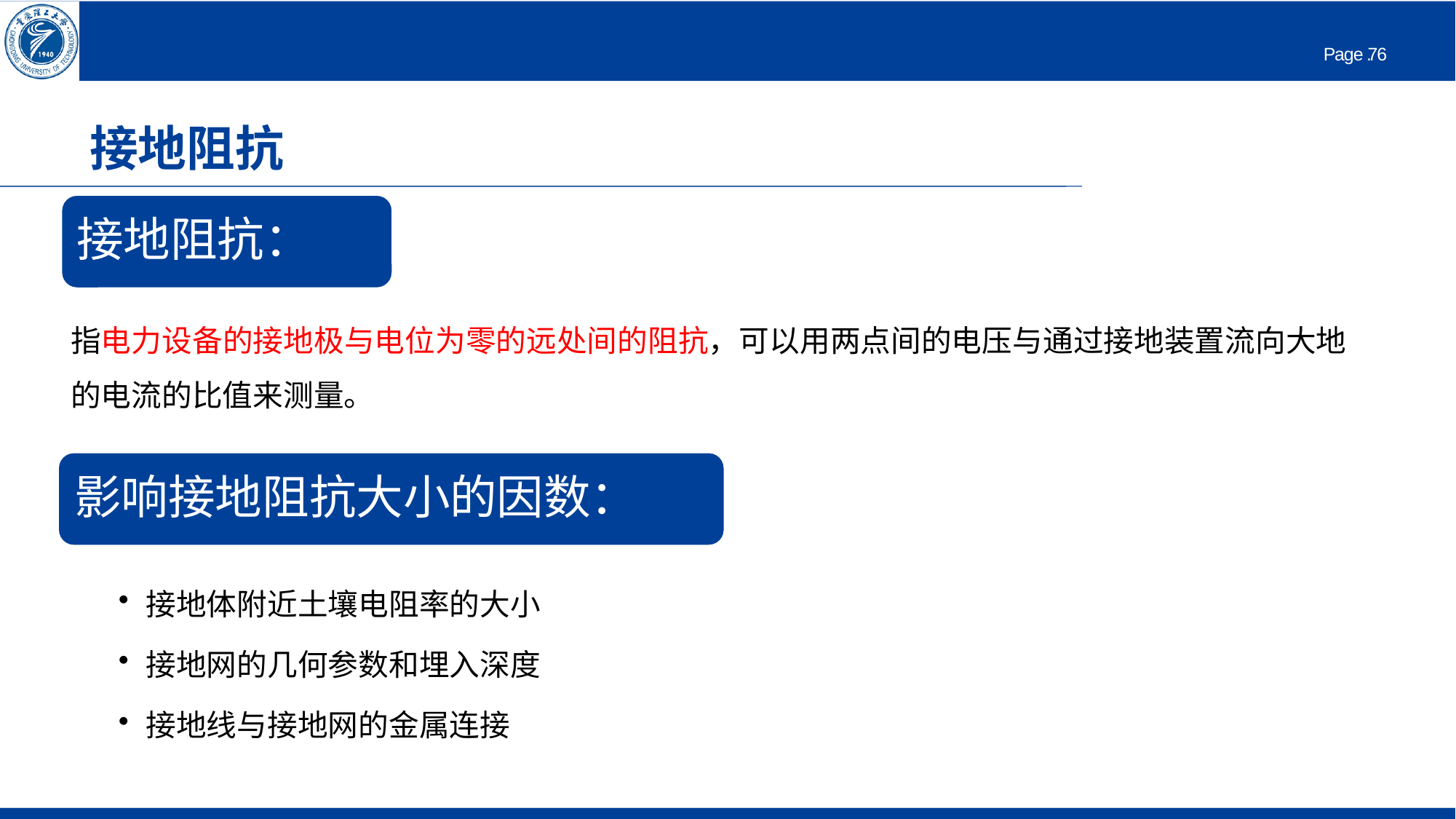

# 接地阻抗

接地阻抗：
指电力设备的接地极与电位为零的远处间的阻抗，可以用两点间的电压与通过接地装置流向大地的电流的比值来测量。

影响接地阻抗大小的因数：
接地体附近土壤电阻率的大小
接地网的几何参数和埋入深度
接地线与接地网的金属连接